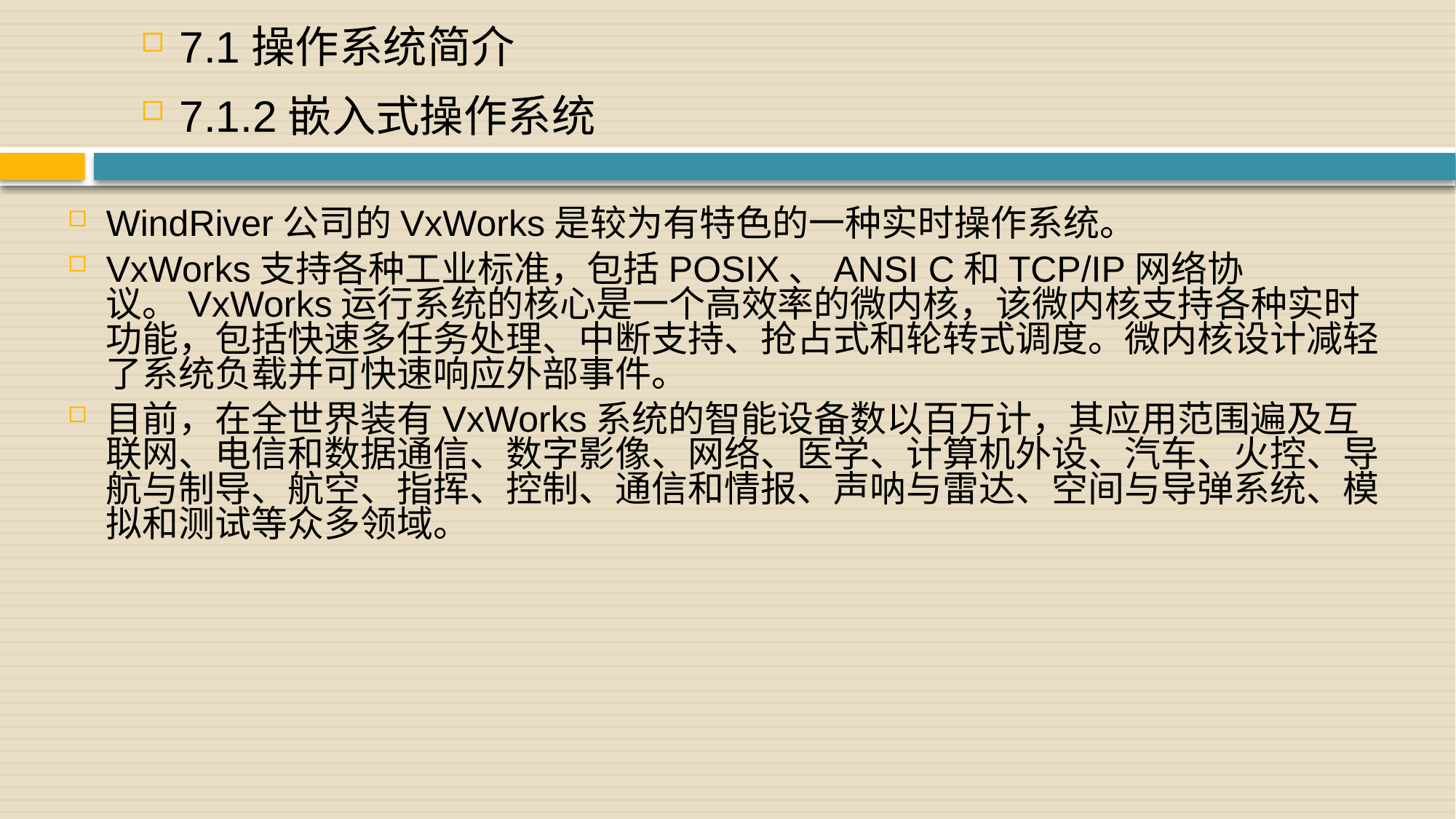

7.1操作系统简介
7.1.2嵌入式操作系统
WindRiver公司的VxWorks是较为有特色的一种实时操作系统。
VxWorks支持各种工业标准，包括POSIX、ANSI C和TCP/IP网络协议。VxWorks运行系统的核心是一个高效率的微内核，该微内核支持各种实时功能，包括快速多任务处理、中断支持、抢占式和轮转式调度。微内核设计减轻了系统负载并可快速响应外部事件。
目前，在全世界装有VxWorks系统的智能设备数以百万计，其应用范围遍及互联网、电信和数据通信、数字影像、网络、医学、计算机外设、汽车、火控、导航与制导、航空、指挥、控制、通信和情报、声呐与雷达、空间与导弹系统、模拟和测试等众多领域。